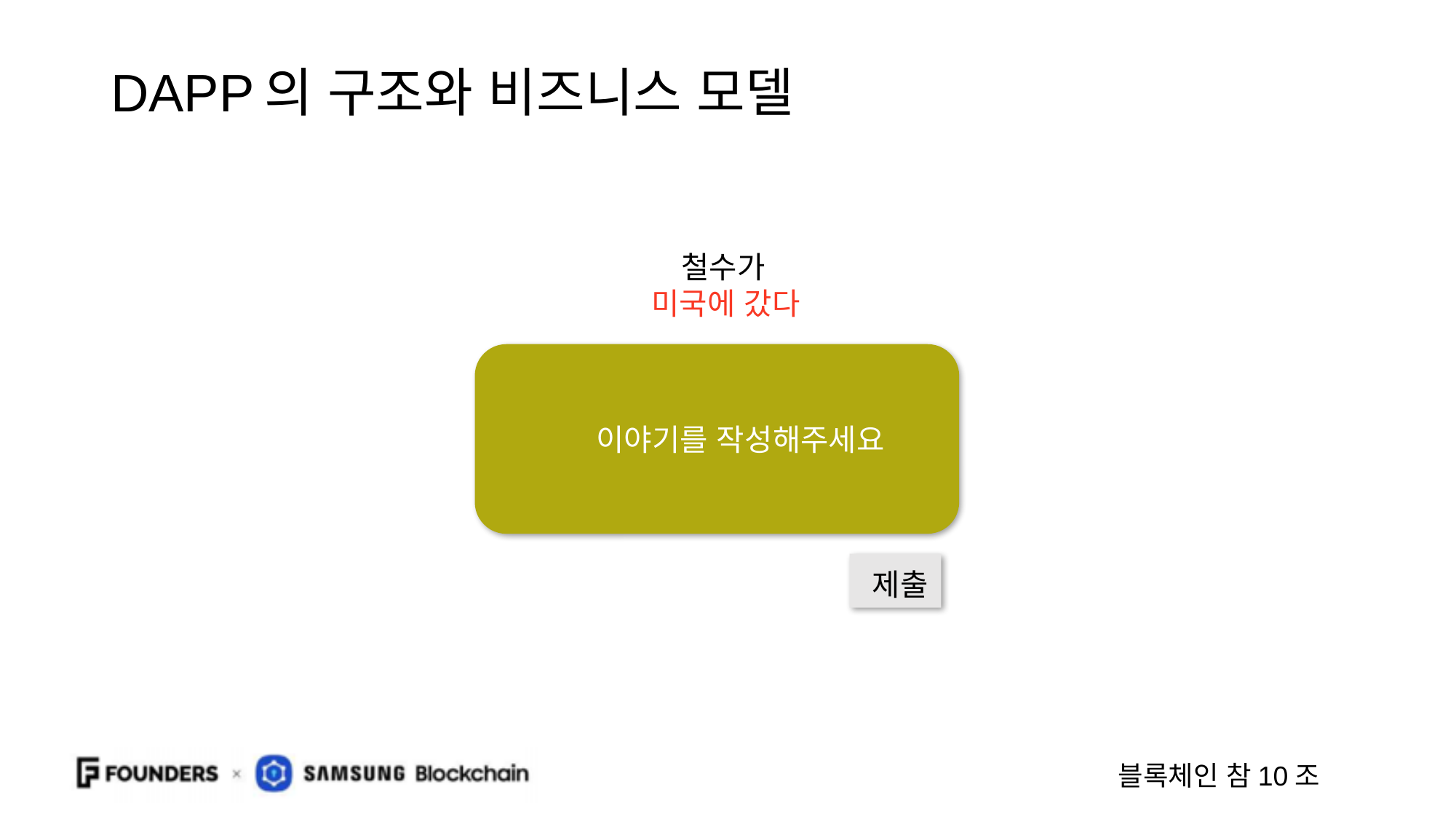

# DAPP의 구조와 비즈니스 모델
철수가
미국에 갔다

이야기를 작성해주세요

제출
블록체인 참10조